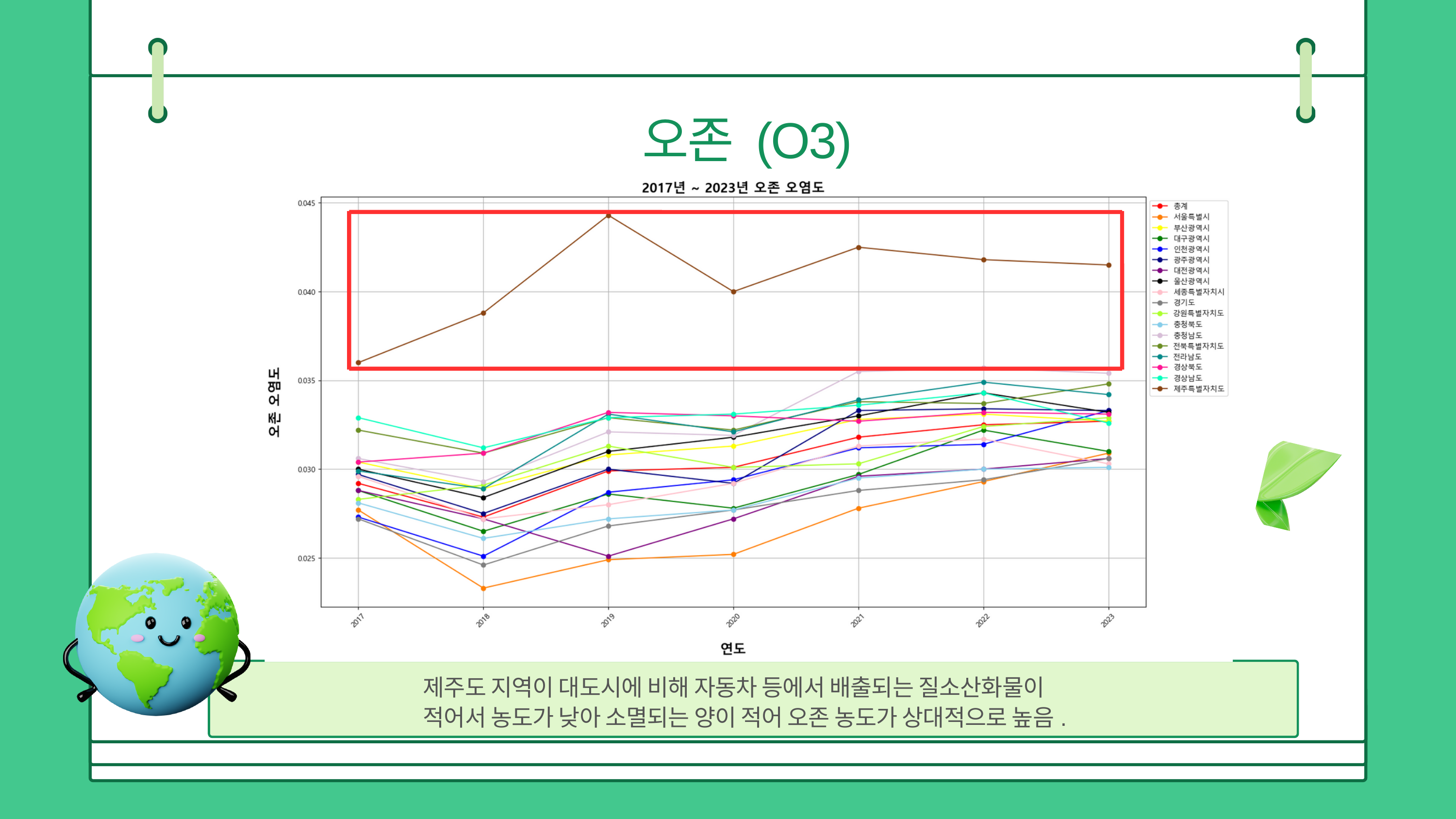

오존 (O3)

제주도 지역이 대도시에 비해 자동차 등에서 배출되는 질소산화물이
적어서 농도가 낮아 소멸되는 양이 적어 오존 농도가 상대적으로 높음.